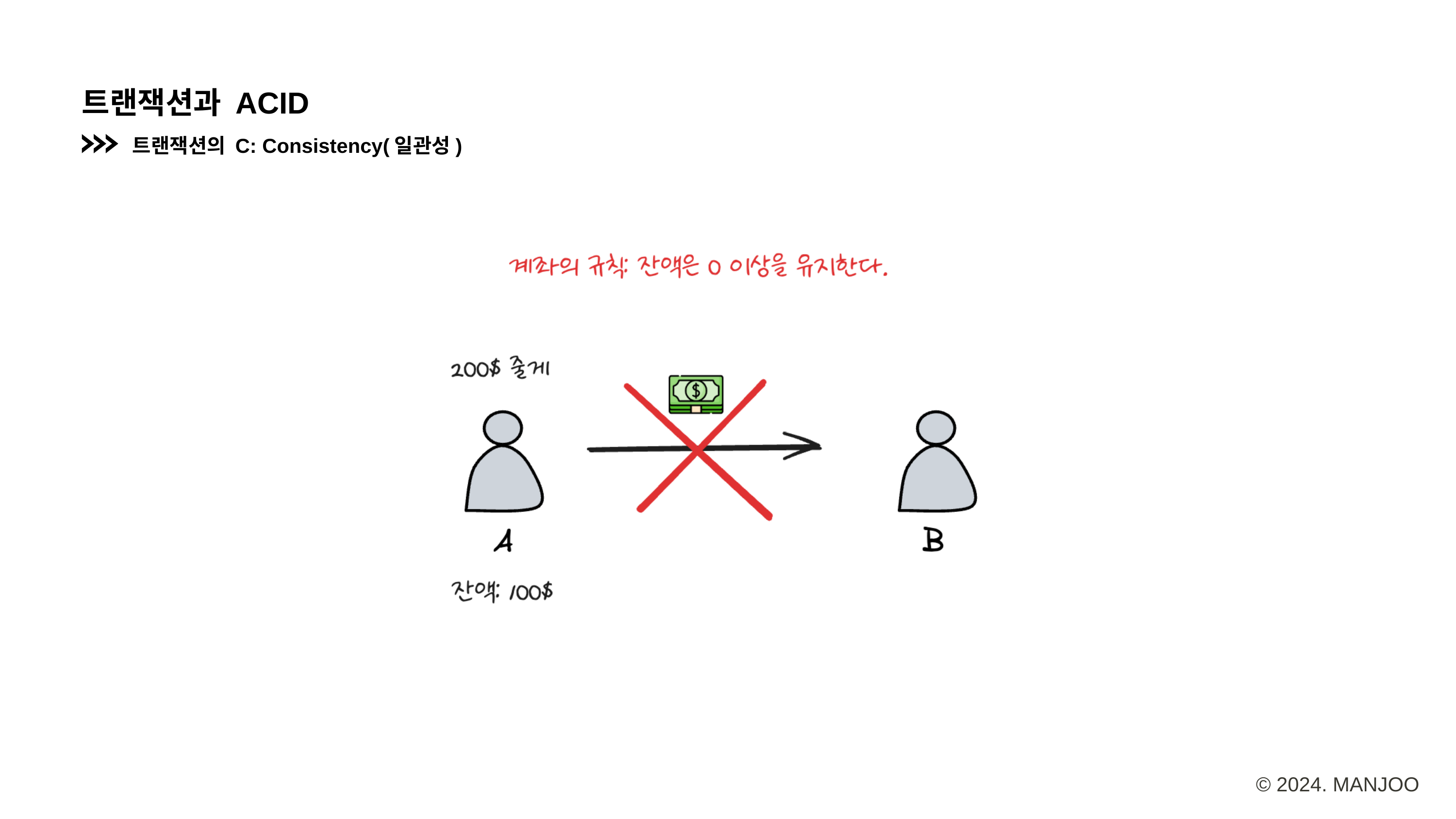

트랜잭션과 ACID
트랜잭션의 C: Consistency(일관성)

© 2024. MANJOO